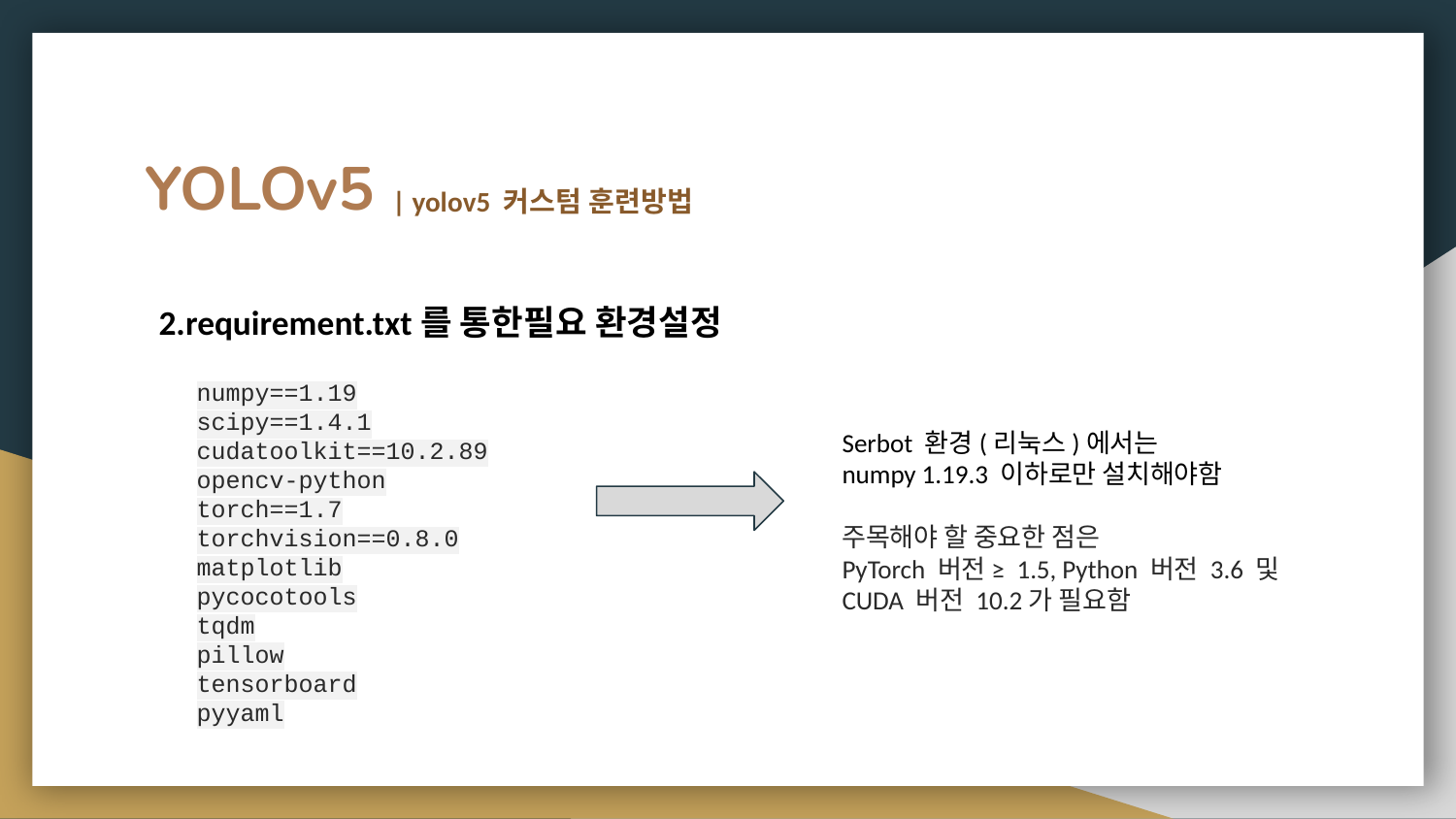

# YOLOv5
| yolov5 커스텀 훈련방법
2.requirement.txt를 통한필요 환경설정
numpy==1.19
scipy==1.4.1
cudatoolkit==10.2.89
opencv-python
torch==1.7
torchvision==0.8.0
matplotlib
pycocotools
tqdm
pillow
tensorboard
pyyaml
Serbot 환경(리눅스)에서는
numpy 1.19.3 이하로만 설치해야함

주목해야 할 중요한 점은
PyTorch 버전 ≥ 1.5, Python 버전 3.6 및 CUDA 버전 10.2가 필요함